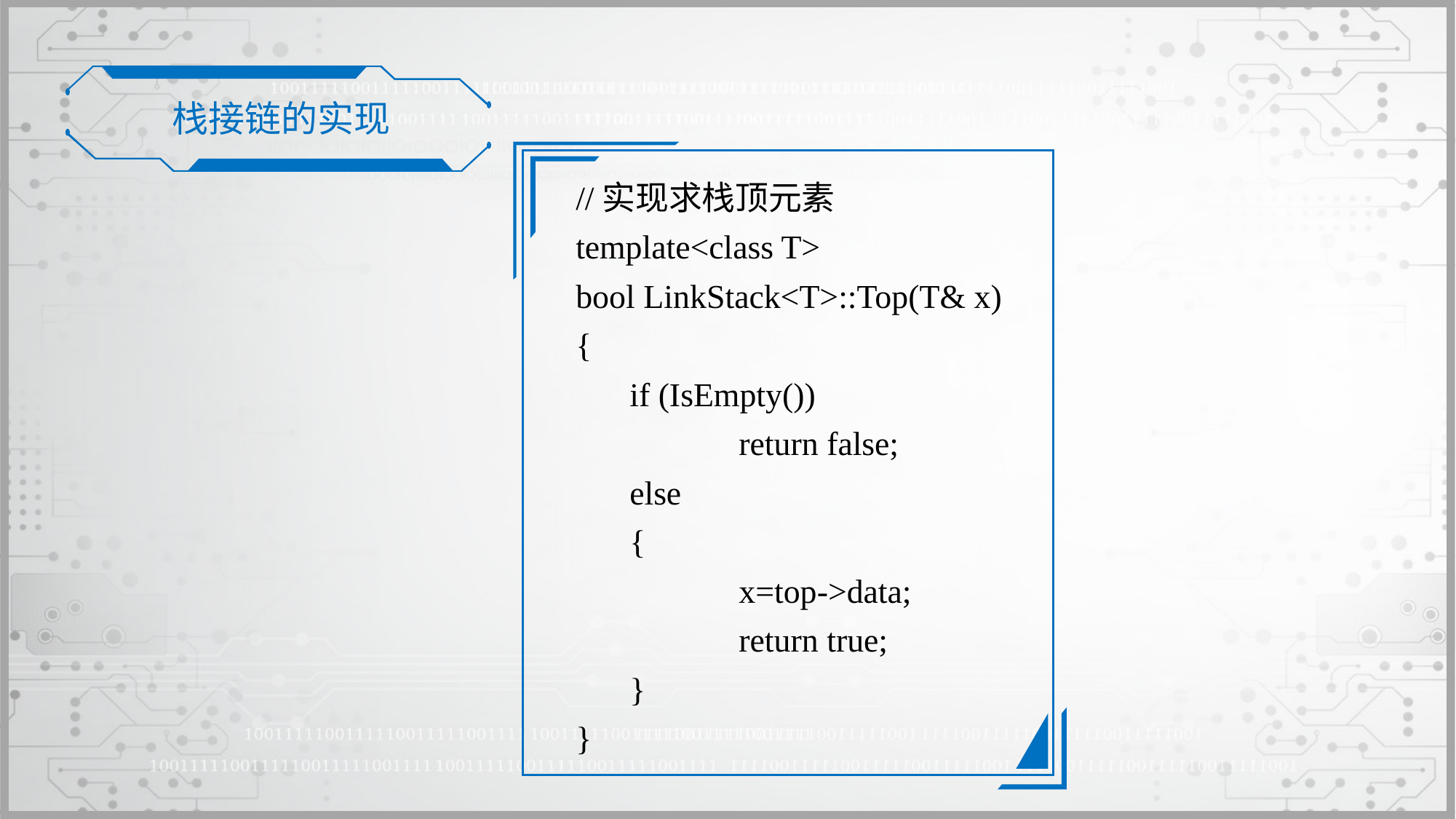

栈接链的实现

//实现求栈顶元素
template<class T>
bool LinkStack<T>::Top(T& x)
{
	if (IsEmpty())
		return false;
	else
	{
		x=top->data;
		return true;
	}
}